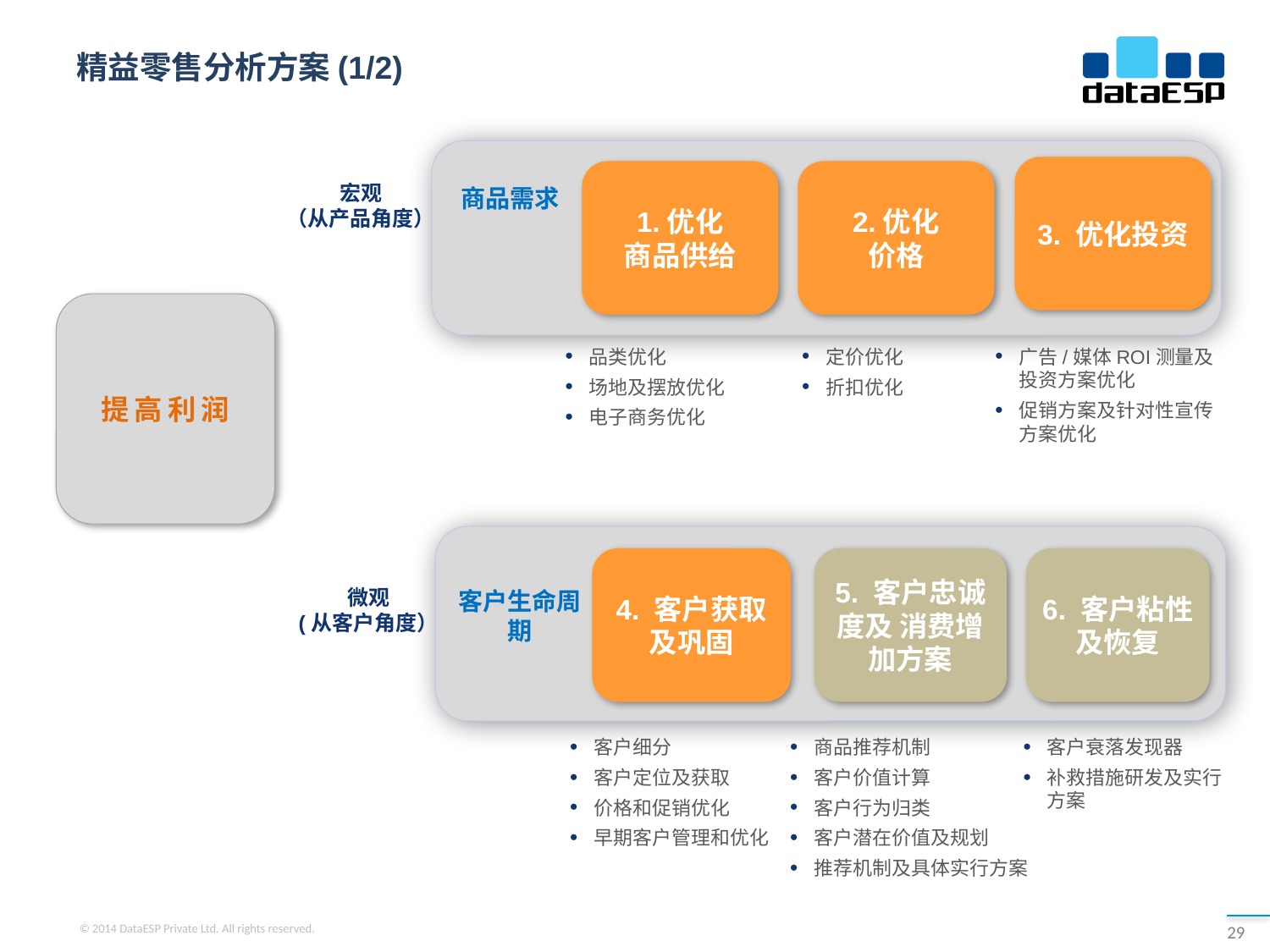

# 精益零售分析方案(1/2)

3. 优化投资
1.优化
商品供给
2.优化
价格
宏观
（从产品角度）
商品需求
提高利润
品类优化
场地及摆放优化
电子商务优化
定价优化
折扣优化
广告/媒体ROI测量及投资方案优化
促销方案及针对性宣传方案优化

4. 客户获取及巩固
5. 客户忠诚度及 消费增加方案
6. 客户粘性及恢复
微观
(从客户角度）
客户生命周期
客户细分
客户定位及获取
价格和促销优化
早期客户管理和优化
商品推荐机制
客户价值计算
客户行为归类
客户潜在价值及规划
推荐机制及具体实行方案
客户衰落发现器
补救措施研发及实行方案